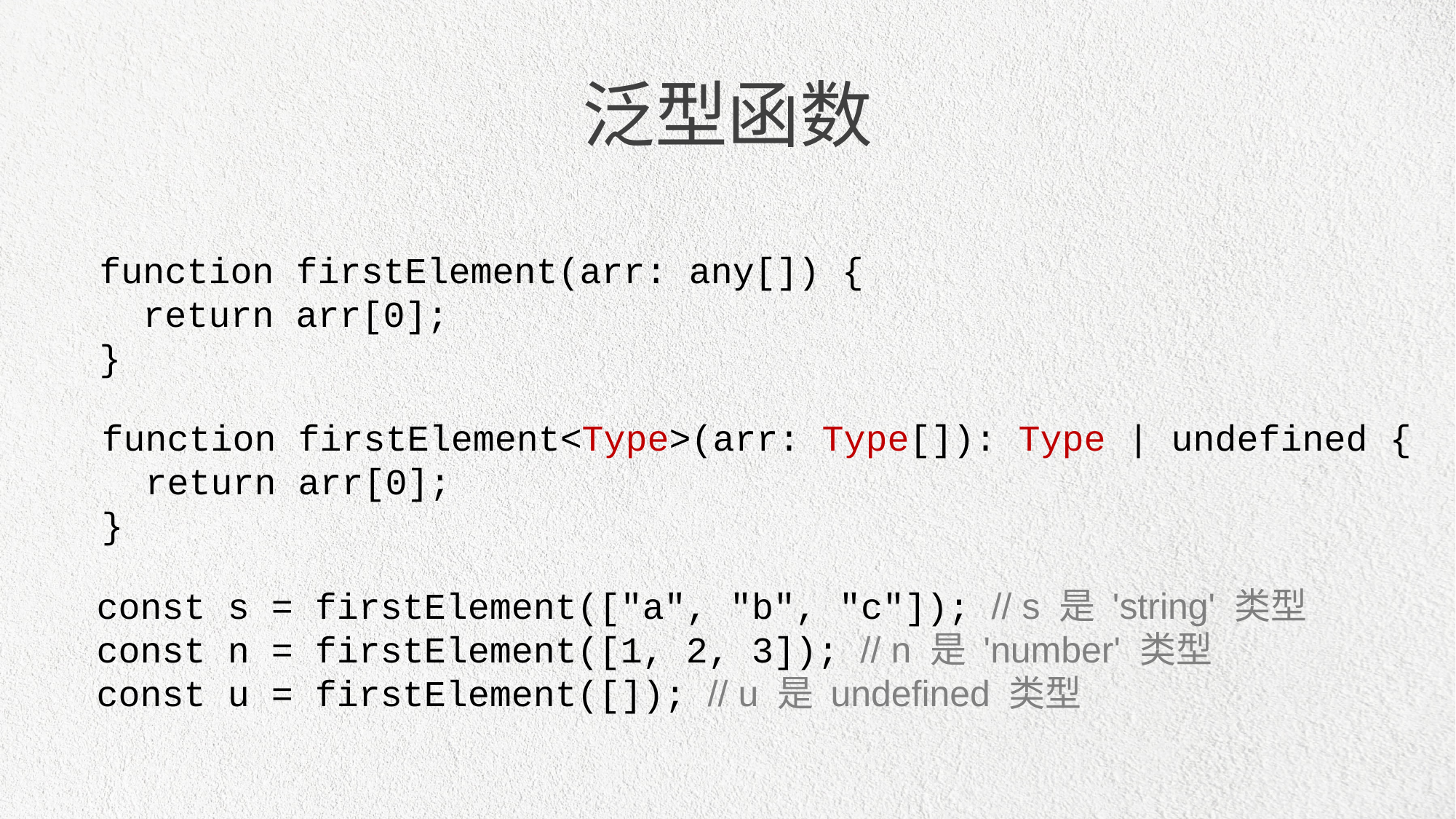

泛型函数
function firstElement(arr: any[]) {
  return arr[0];
}
function firstElement<Type>(arr: Type[]): Type | undefined {
  return arr[0];
}
const s = firstElement(["a", "b", "c"]); // s 是 'string' 类型
const n = firstElement([1, 2, 3]); // n 是 'number' 类型
const u = firstElement([]); // u 是 undefined 类型